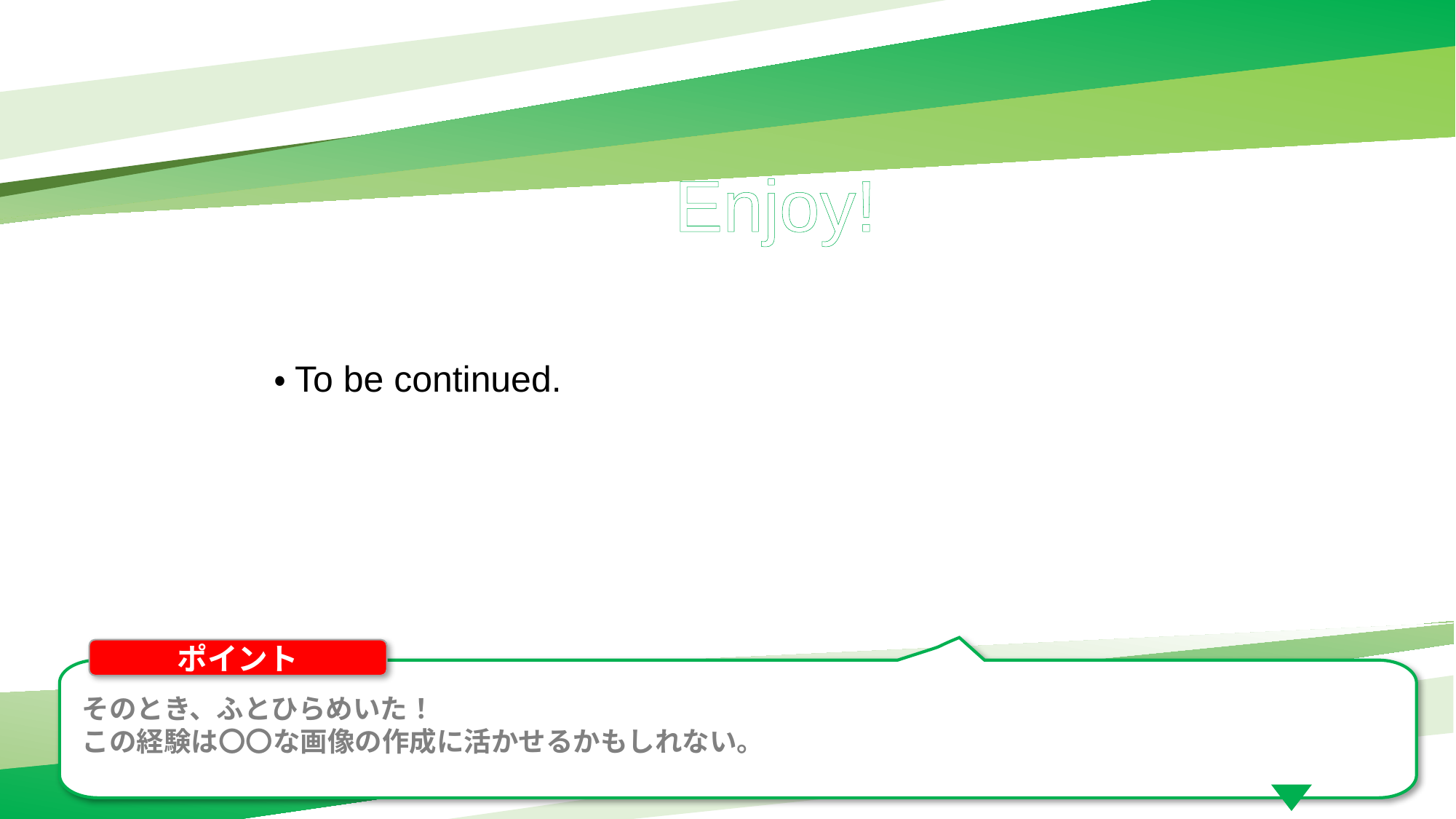

# Enjoy!
・To be continued.

ポイント
そのとき、ふとひらめいた！
この経験は〇〇な画像の作成に活かせるかもしれない。